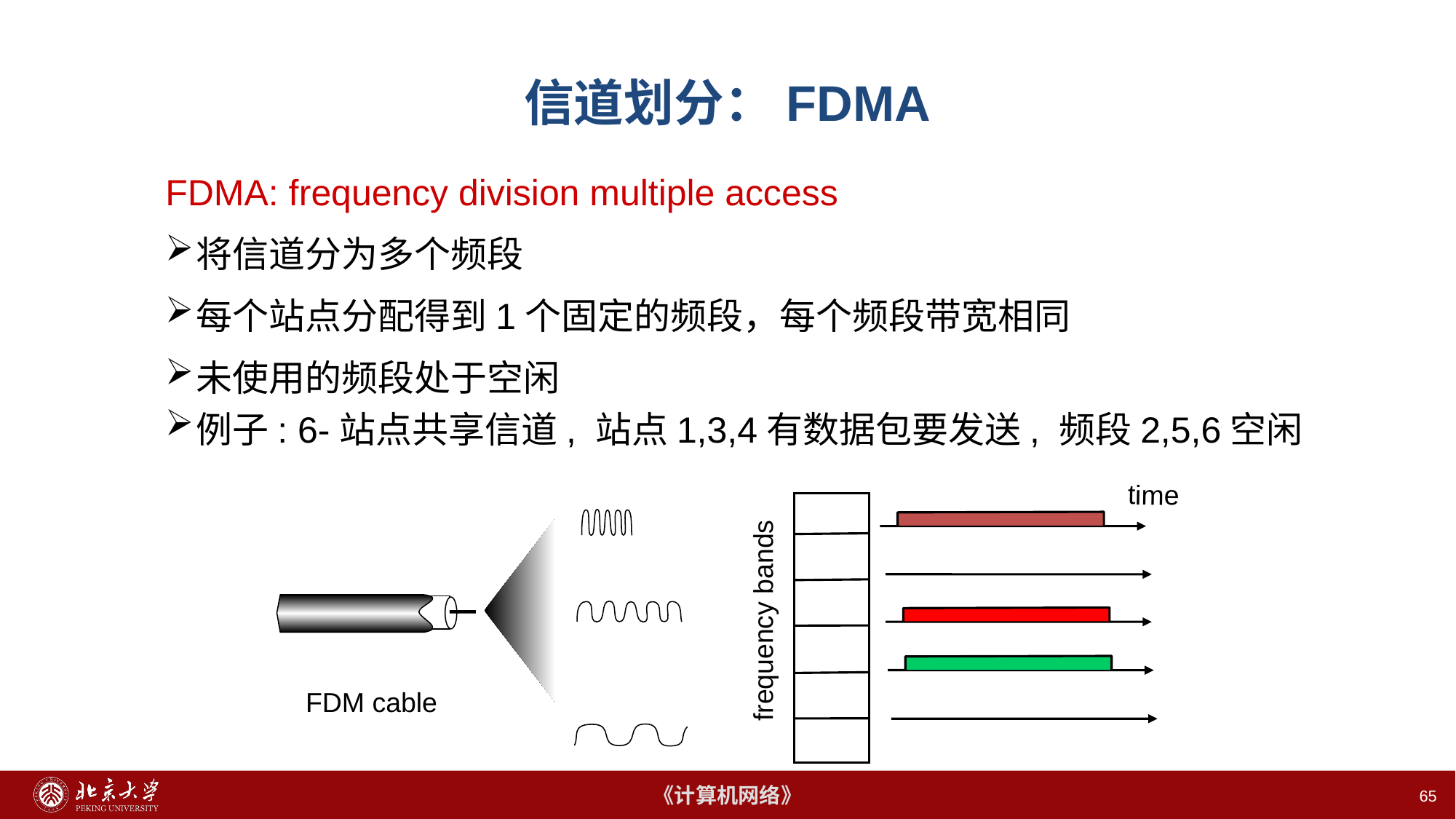

# 信道划分：FDMA
FDMA: frequency division multiple access
将信道分为多个频段
每个站点分配得到1个固定的频段，每个频段带宽相同
未使用的频段处于空闲
例子: 6-站点共享信道, 站点1,3,4有数据包要发送, 频段2,5,6空闲
time

frequency bands

FDM cable

65